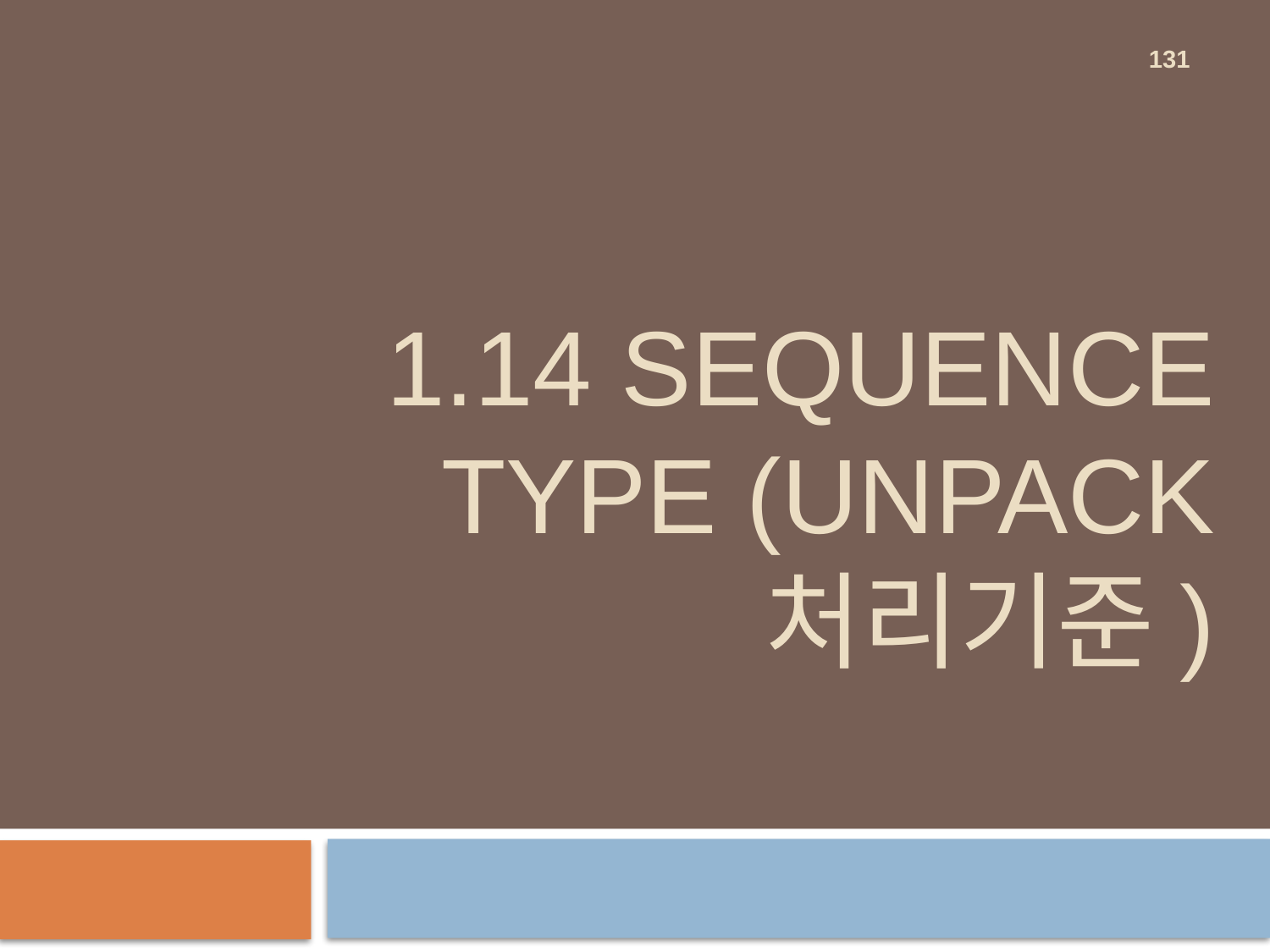

131
# 1.14 sequence type (unpack 처리기준)